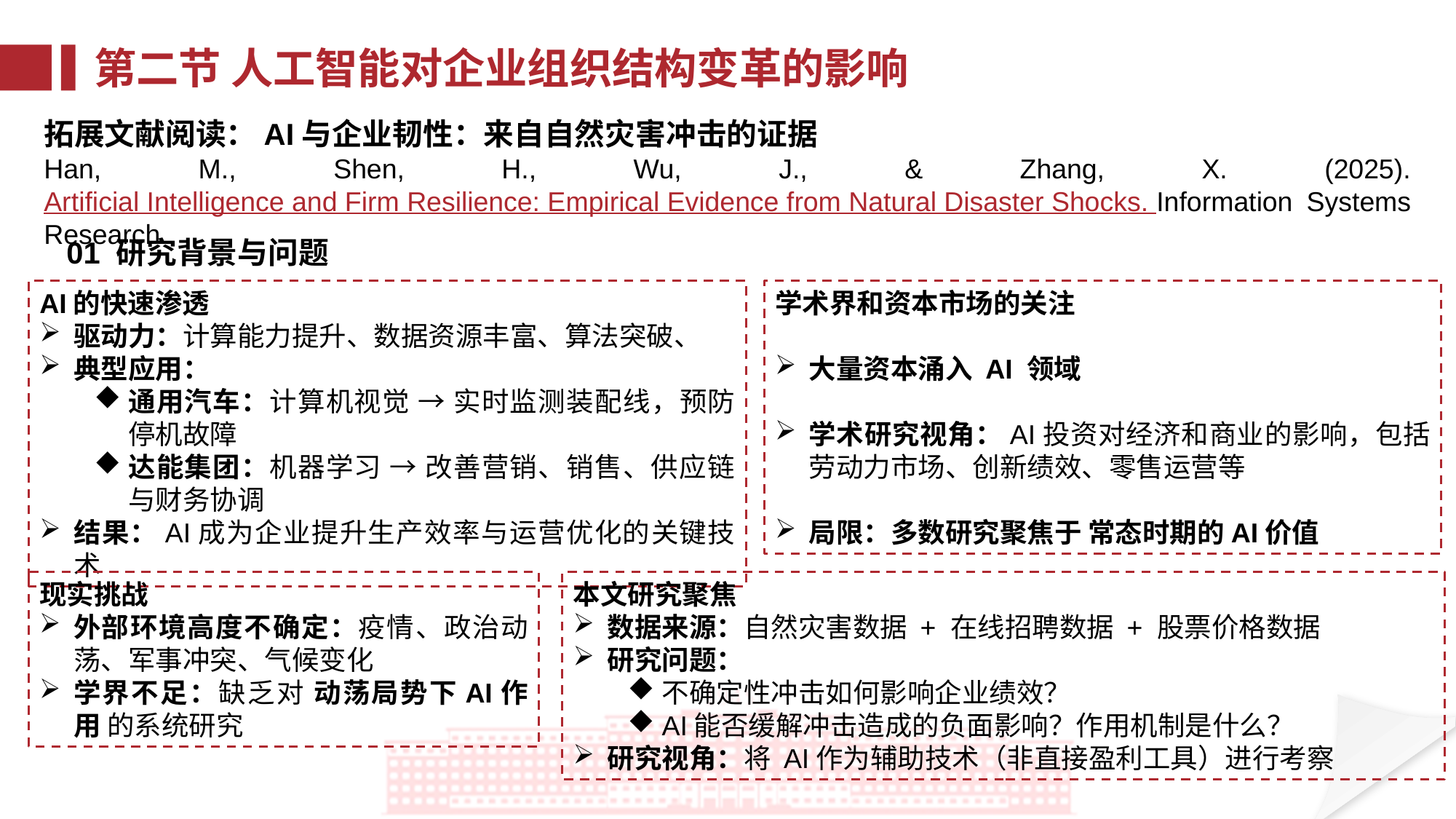

第二节 人工智能对企业组织结构变革的影响
拓展文献阅读：AI与企业韧性：来自自然灾害冲击的证据
Han, M., Shen, H., Wu, J., & Zhang, X. (2025). Artificial Intelligence and Firm Resilience: Empirical Evidence from Natural Disaster Shocks. Information Systems Research.
01 研究背景与问题
AI的快速渗透
驱动力：计算能力提升、数据资源丰富、算法突破、
典型应用：
通用汽车：计算机视觉 → 实时监测装配线，预防停机故障
达能集团：机器学习 → 改善营销、销售、供应链与财务协调
结果：AI成为企业提升生产效率与运营优化的关键技术
学术界和资本市场的关注

大量资本涌入 AI 领域

学术研究视角：AI投资对经济和商业的影响，包括劳动力市场、创新绩效、零售运营等

局限：多数研究聚焦于 常态时期的AI价值
本文研究聚焦
数据来源：自然灾害数据 + 在线招聘数据 + 股票价格数据
研究问题：
不确定性冲击如何影响企业绩效？
AI能否缓解冲击造成的负面影响？作用机制是什么？
研究视角：将 AI作为辅助技术（非直接盈利工具）进行考察
现实挑战
外部环境高度不确定：疫情、政治动荡、军事冲突、气候变化
学界不足：缺乏对 动荡局势下AI作用 的系统研究